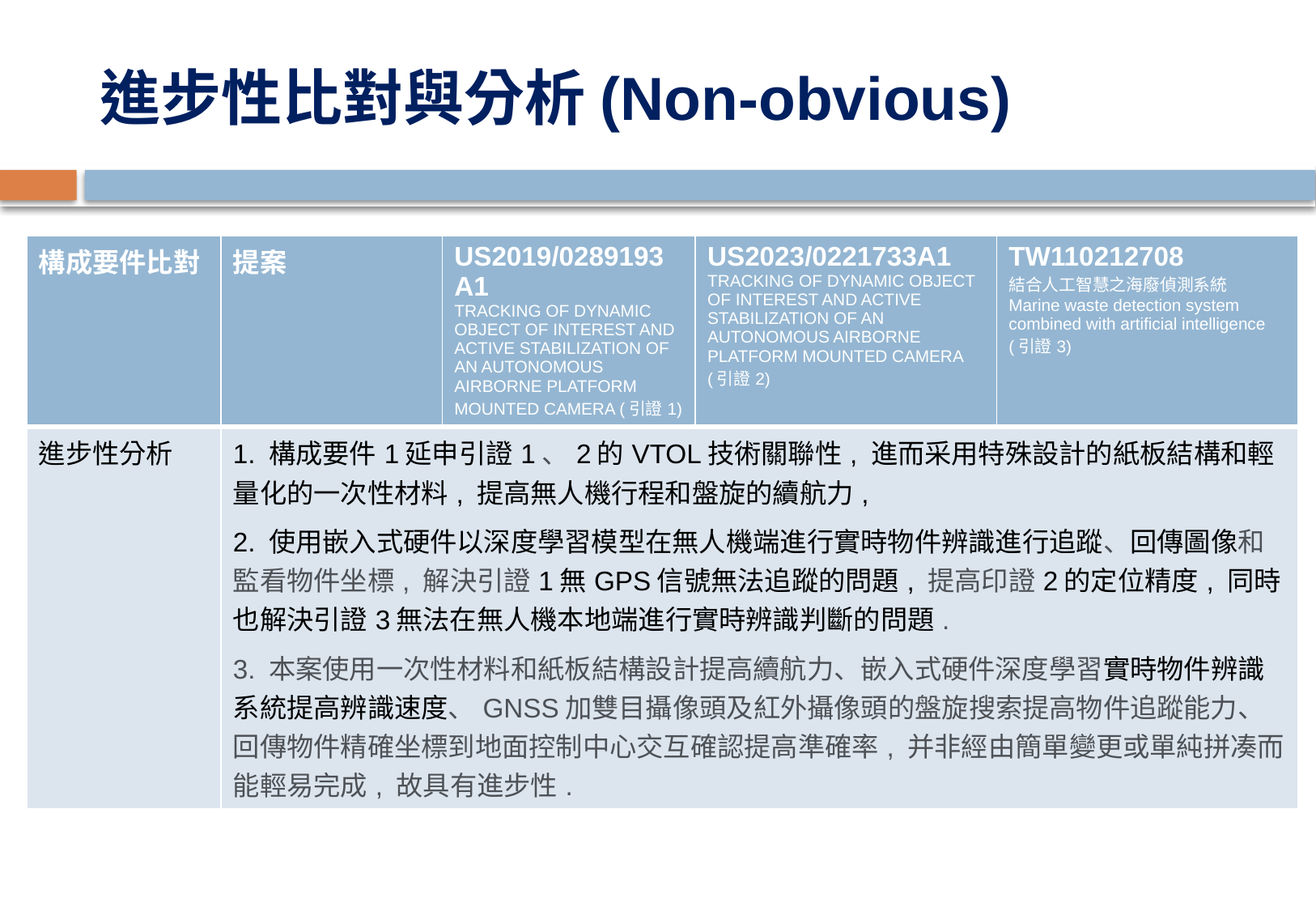

# 進步性比對與分析(Non-obvious)
| 構成要件比對 | 提案 | US2019/0289193A1 TRACKING OF DYNAMIC OBJECT OF INTEREST AND ACTIVE STABILIZATION OF AN AUTONOMOUS AIRBORNE PLATFORM MOUNTED CAMERA (引證1) | US2023/0221733A1 TRACKING OF DYNAMIC OBJECT OF INTEREST AND ACTIVE STABILIZATION OF AN AUTONOMOUS AIRBORNE PLATFORM MOUNTED CAMERA (引證2) | TW110212708 結合人工智慧之海廢偵測系統 Marine waste detection system combined with artificial intelligence (引證3) |
| --- | --- | --- | --- | --- |
| 進步性分析 | 1. 構成要件1延申引證1、2的VTOL技術關聯性, 進而采用特殊設計的紙板結構和輕量化的一次性材料, 提高無人機行程和盤旋的續航力, 2. 使用嵌入式硬件以深度學習模型在無人機端進行實時物件辨識進行追蹤、回傳圖像和監看物件坐標, 解決引證1無GPS信號無法追蹤的問題, 提高印證2的定位精度, 同時也解決引證3無法在無人機本地端進行實時辨識判斷的問題. 3. 本案使用一次性材料和紙板結構設計提高續航力、嵌入式硬件深度學習實時物件辨識系統提高辨識速度、GNSS加雙目攝像頭及紅外攝像頭的盤旋搜索提高物件追蹤能力、回傳物件精確坐標到地面控制中心交互確認提高準確率, 并非經由簡單變更或單純拼凑而能輕易完成, 故具有進步性. |  |  |  |